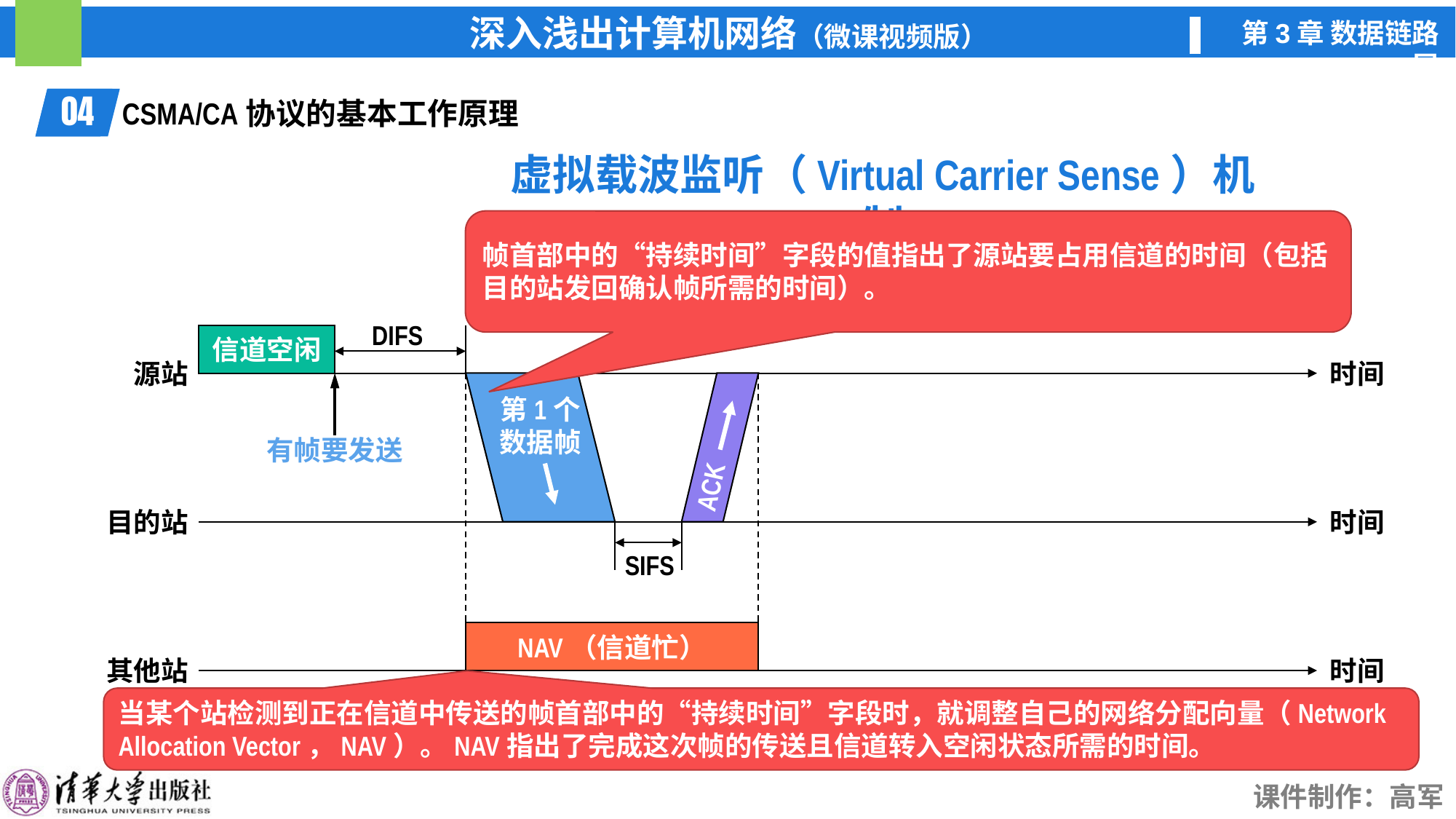

04
01
CSMA/CA协议的基本工作原理
虚拟载波监听（Virtual Carrier Sense）机制

帧首部中的“持续时间”字段的值指出了源站要占用信道的时间（包括目的站发回确认帧所需的时间）。
DIFS
信道空闲
源站
时间
时间
目的站
其他站
时间
有帧要发送

第1个
数据帧

ACK
SIFS
NAV（信道忙）
当某个站检测到正在信道中传送的帧首部中的“持续时间”字段时，就调整自己的网络分配向量（Network Allocation Vector，NAV）。NAV指出了完成这次帧的传送且信道转入空闲状态所需的时间。